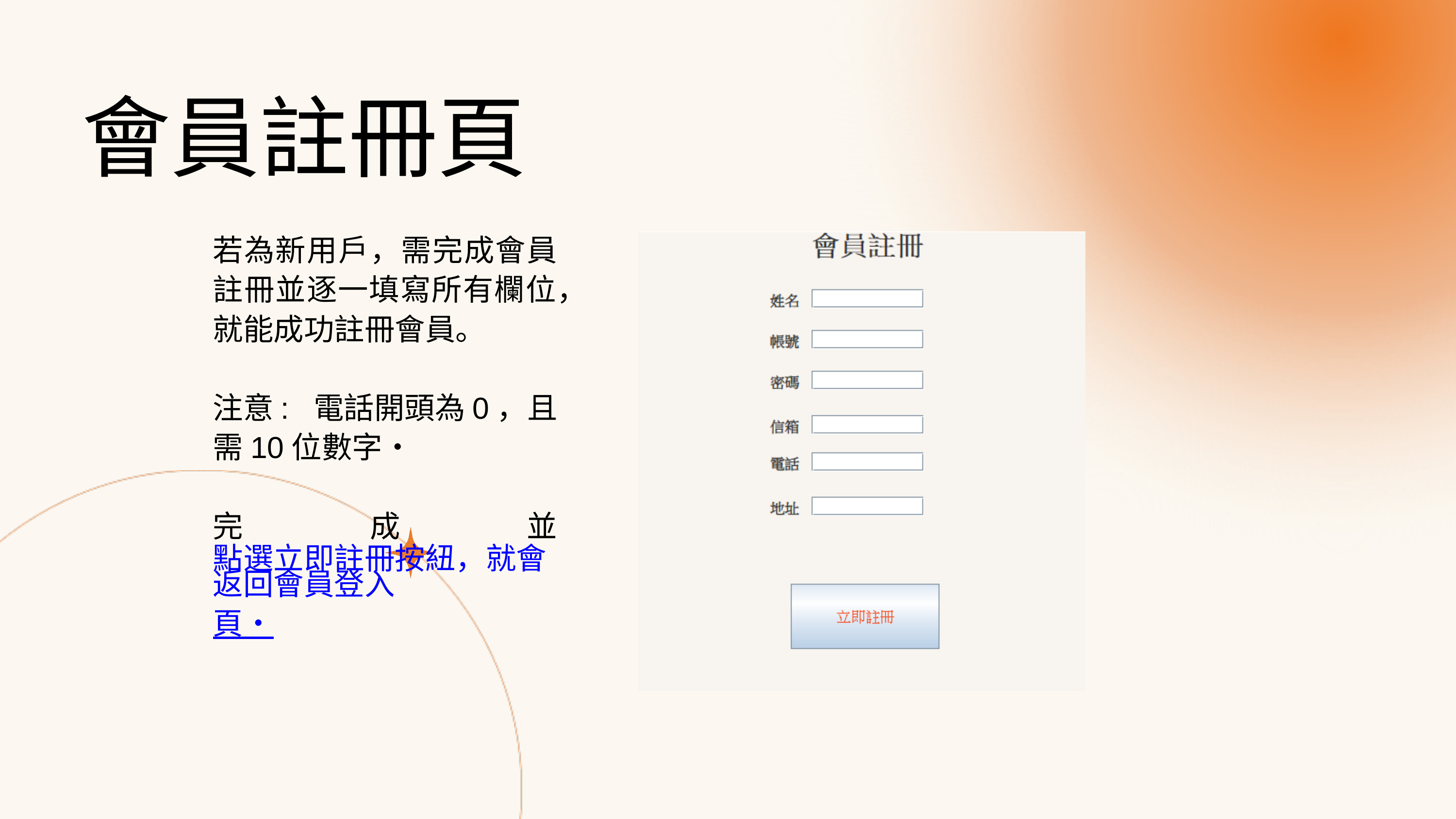

會員註冊頁
若為新用戶，需完成會員註冊並逐一填寫所有欄位，就能成功註冊會員。

注意:  電話開頭為0，且需10位數字‧

完成並點選立即註冊按紐，就會返回會員登入頁‧